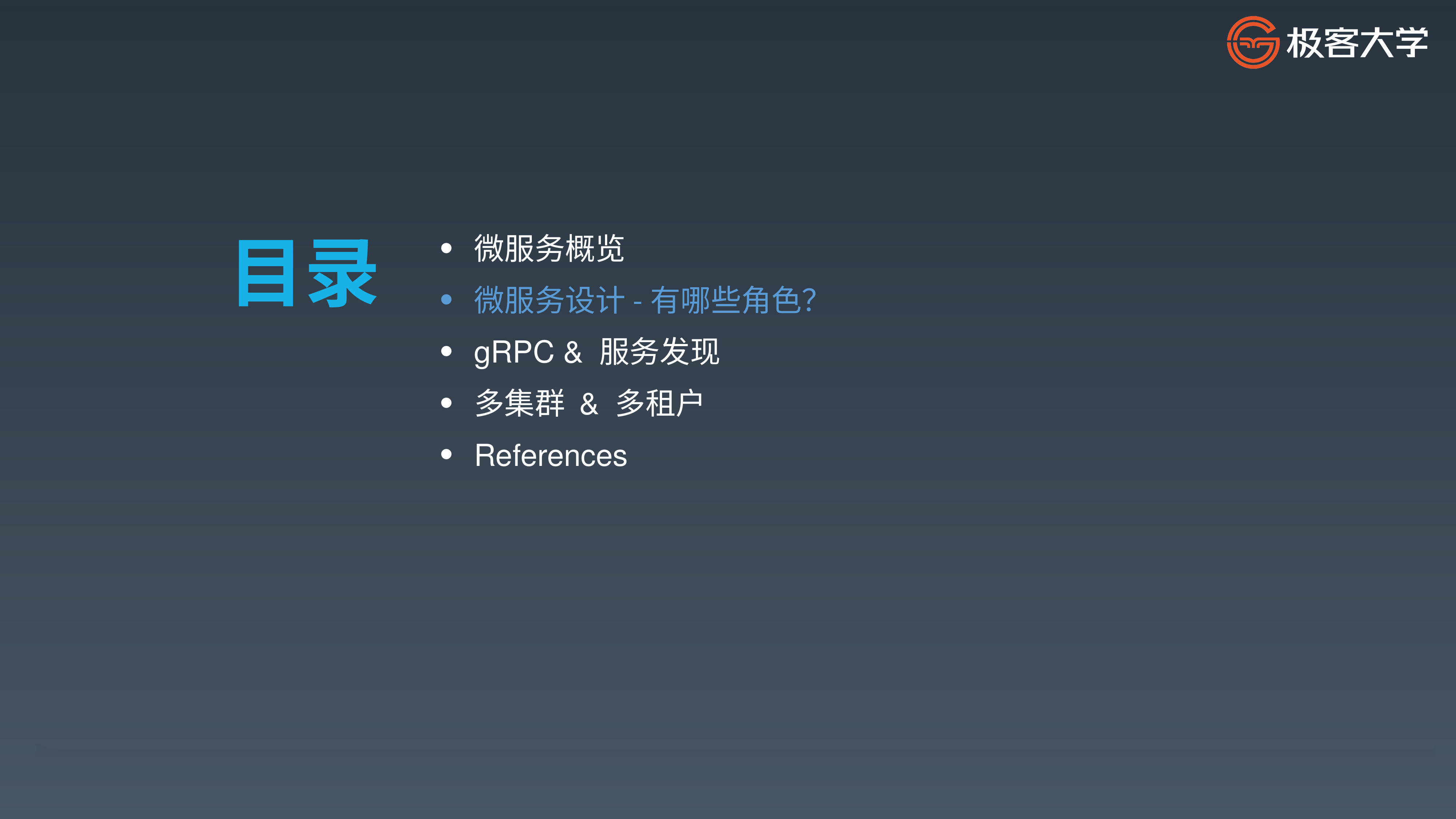

微服务概览
微服务设计-有哪些角色？
gRPC & 服务发现
多集群 & 多租户
References